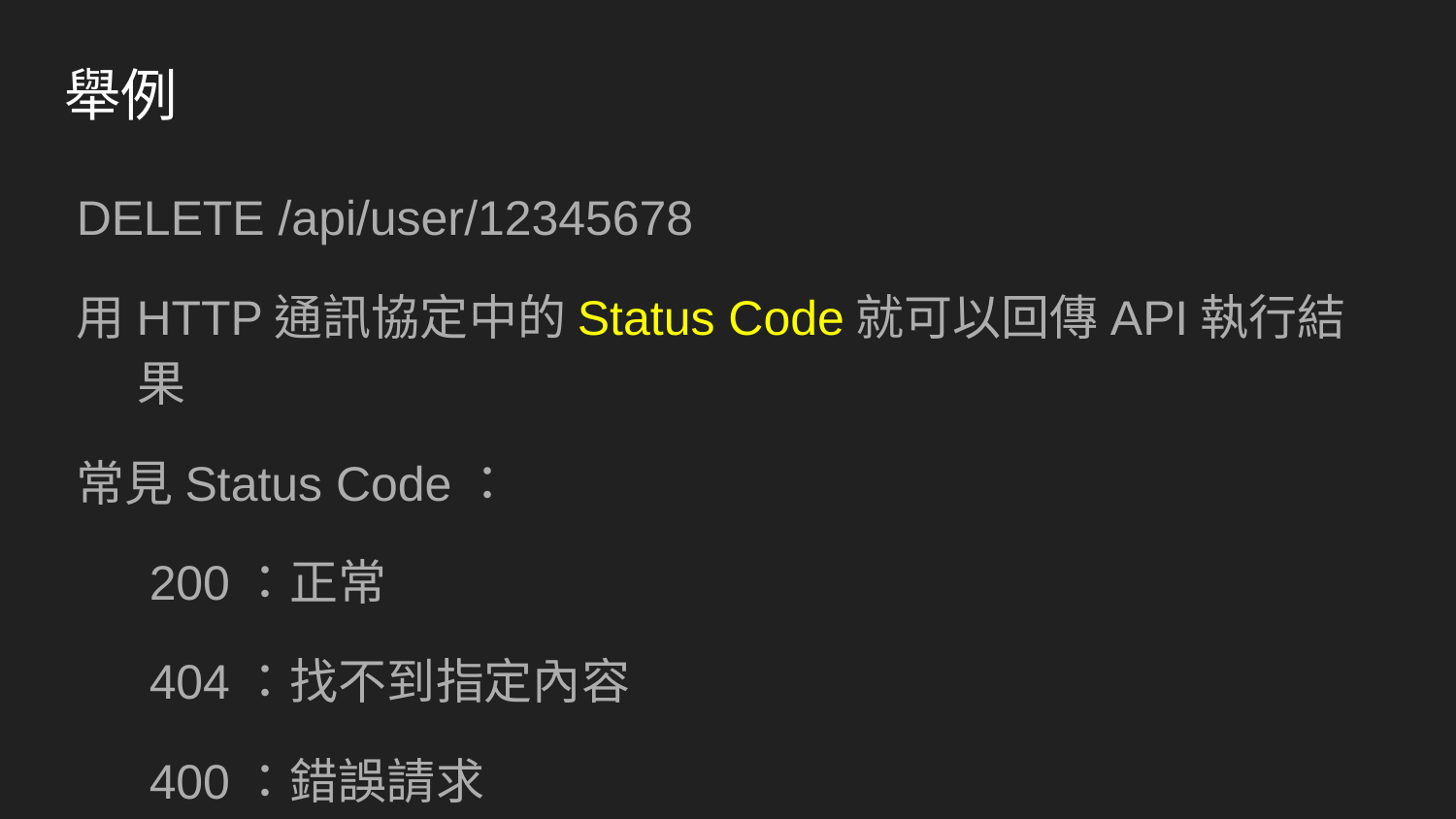

# 舉例
DELETE /api/user/12345678
用HTTP通訊協定中的Status Code就可以回傳API執行結果
常見Status Code：
200：正常
404：找不到指定內容
400：錯誤請求
401：未認證
403：存取拒絕
500：內部錯誤